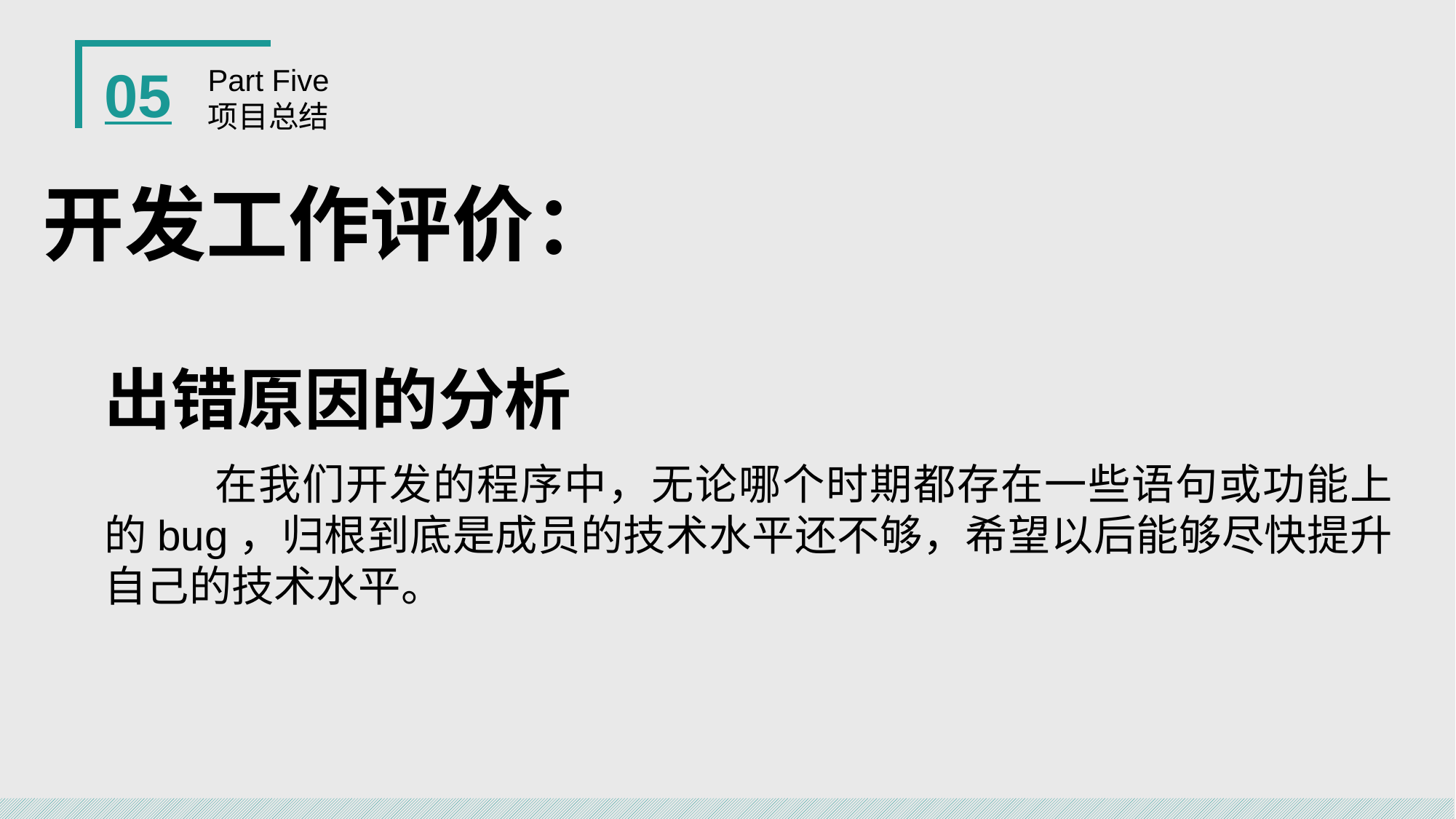

05
Part Five
项目总结
开发工作评价：
出错原因的分析
	在我们开发的程序中，无论哪个时期都存在一些语句或功能上的bug，归根到底是成员的技术水平还不够，希望以后能够尽快提升自己的技术水平。